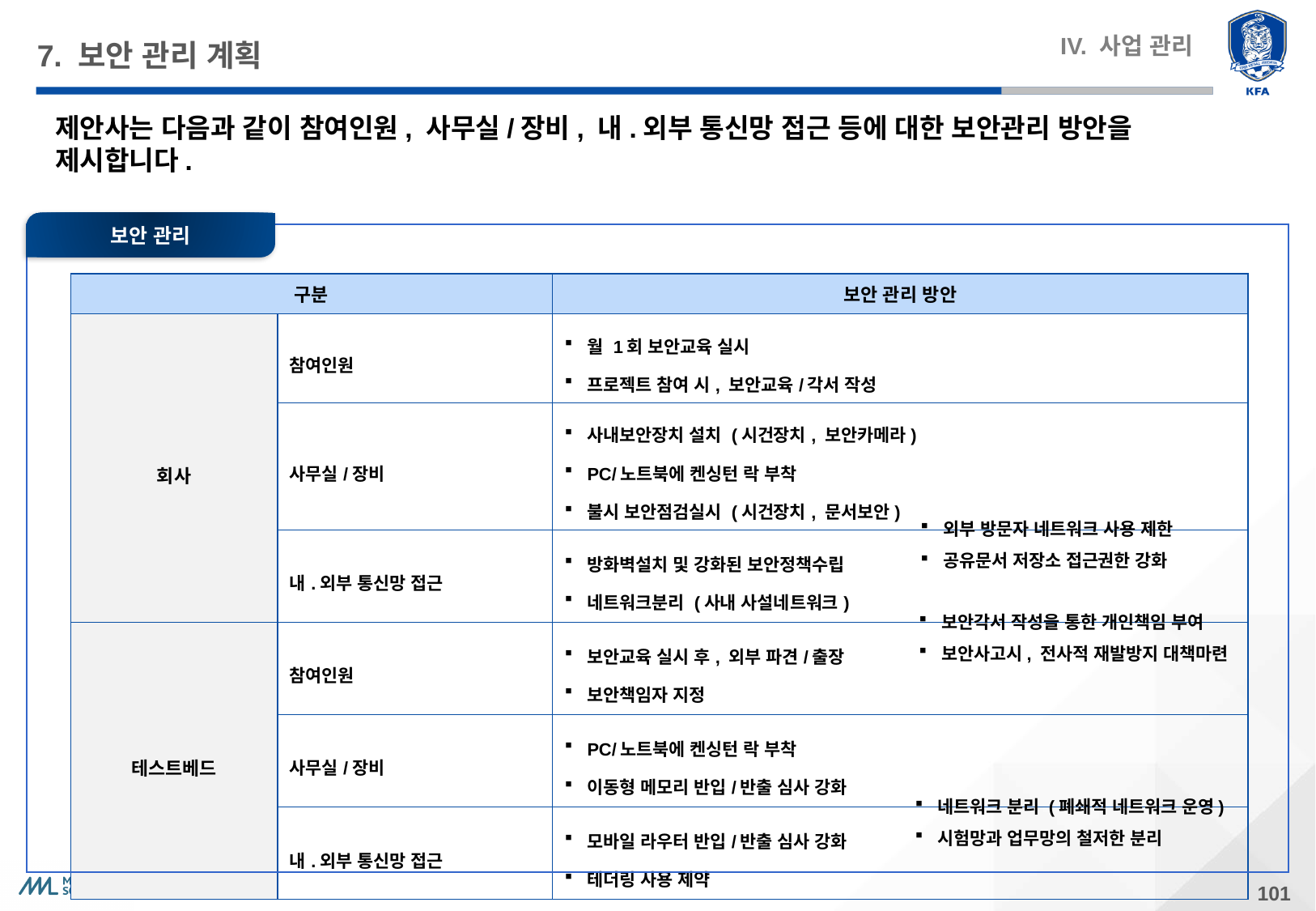

# 7. 보안 관리 계획
IV. 사업 관리
제안사는 다음과 같이 참여인원, 사무실/장비, 내.외부 통신망 접근 등에 대한 보안관리 방안을
제시합니다.
보안 관리

| 구분 |  | 보안 관리 방안 |
| --- | --- | --- |
| 회사 | 참여인원 | 월 1회 보안교육 실시 프로젝트 참여 시, 보안교육/각서 작성 |
|  | 사무실/장비 | 사내보안장치 설치 (시건장치, 보안카메라) PC/노트북에 켄싱턴 락 부착 불시 보안점검실시 (시건장치, 문서보안) |
|  | 내.외부 통신망 접근 | 방화벽설치 및 강화된 보안정책수립 네트워크분리 (사내 사설네트워크) |
| 테스트베드 | 참여인원 | 보안교육 실시 후, 외부 파견/출장 보안책임자 지정 |
|  | 사무실/장비 | PC/노트북에 켄싱턴 락 부착 이동형 메모리 반입/반출 심사 강화 |
|  | 내.외부 통신망 접근 | 모바일 라우터 반입/반출 심사 강화 테더링 사용 제약 |
외부 방문자 네트워크 사용 제한
공유문서 저장소 접근권한 강화
보안각서 작성을 통한 개인책임 부여
보안사고시, 전사적 재발방지 대책마련
네트워크 분리 (폐쇄적 네트워크 운영)
시험망과 업무망의 철저한 분리